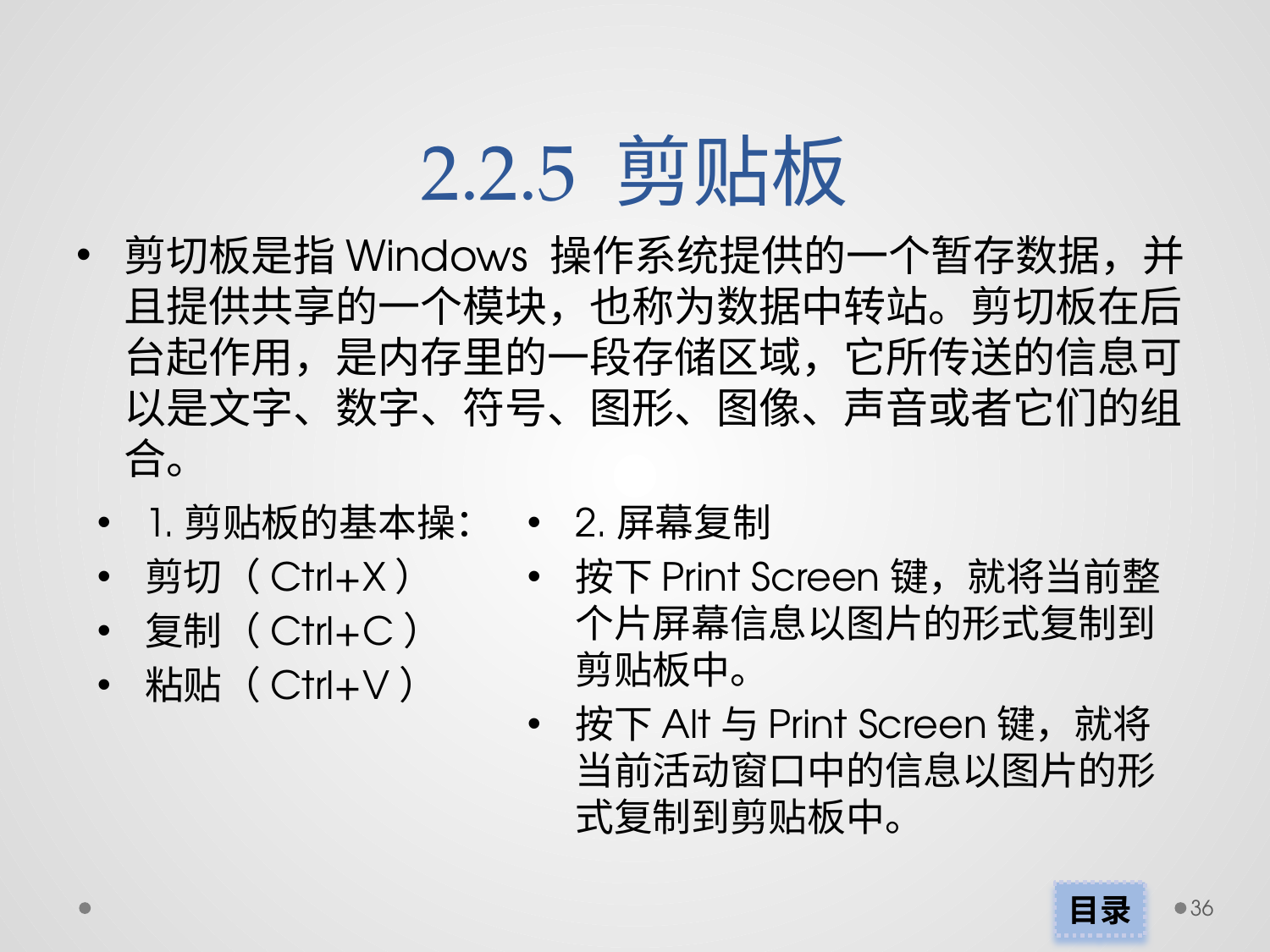

# 2.2.5 剪贴板
剪切板是指Windows 操作系统提供的一个暂存数据，并且提供共享的一个模块，也称为数据中转站。剪切板在后台起作用，是内存里的一段存储区域，它所传送的信息可以是文字、数字、符号、图形、图像、声音或者它们的组合。

1.剪贴板的基本操：
剪切（Ctrl+X）
复制（Ctrl+C）
粘贴（Ctrl+V）
2.屏幕复制
按下Print Screen键，就将当前整个片屏幕信息以图片的形式复制到剪贴板中。
按下Alt与Print Screen键，就将当前活动窗口中的信息以图片的形式复制到剪贴板中。

目录
36